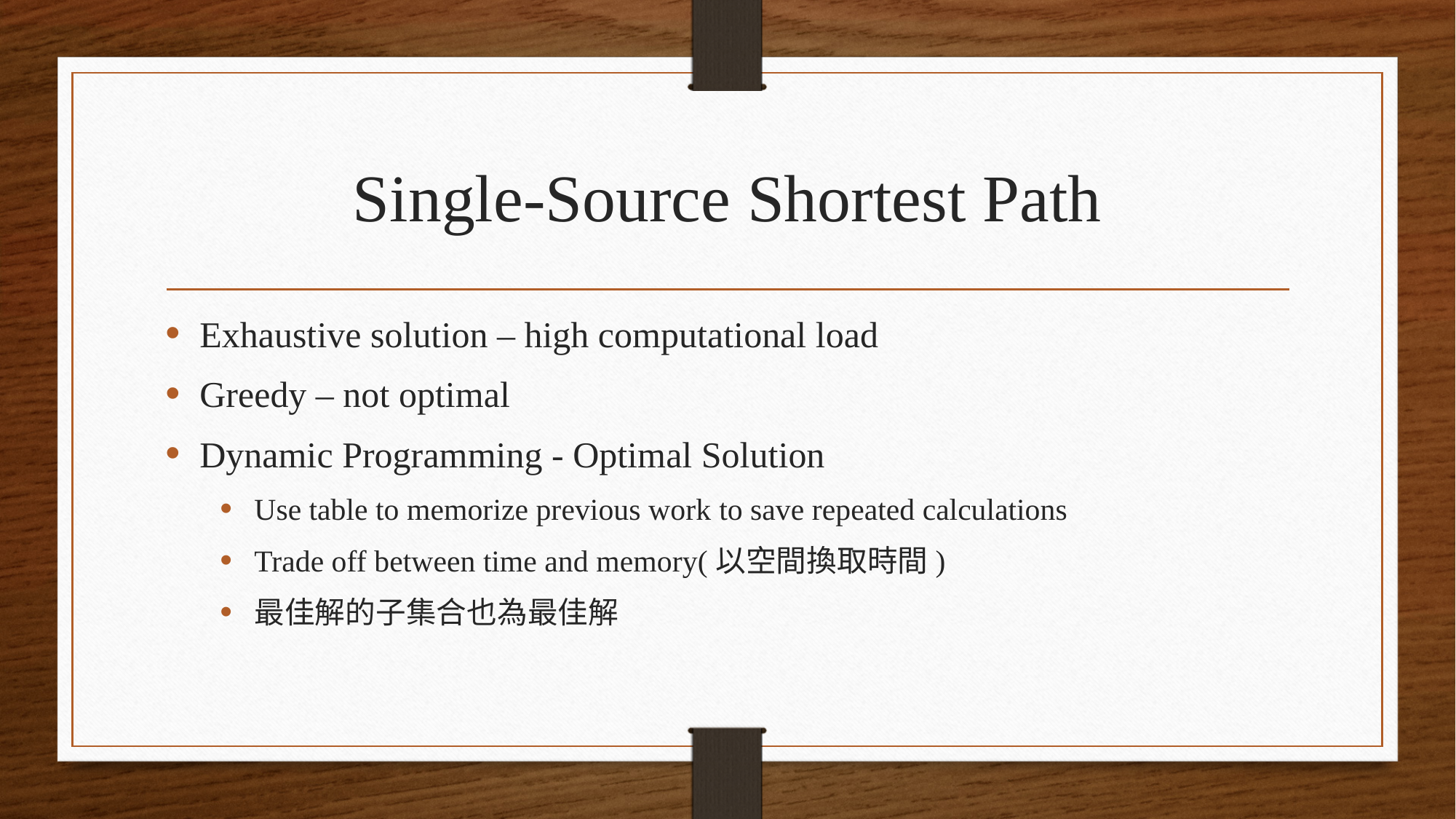

# Single-Source Shortest Path
Exhaustive solution – high computational load
Greedy – not optimal
Dynamic Programming - Optimal Solution
Use table to memorize previous work to save repeated calculations
Trade off between time and memory(以空間換取時間)
最佳解的子集合也為最佳解